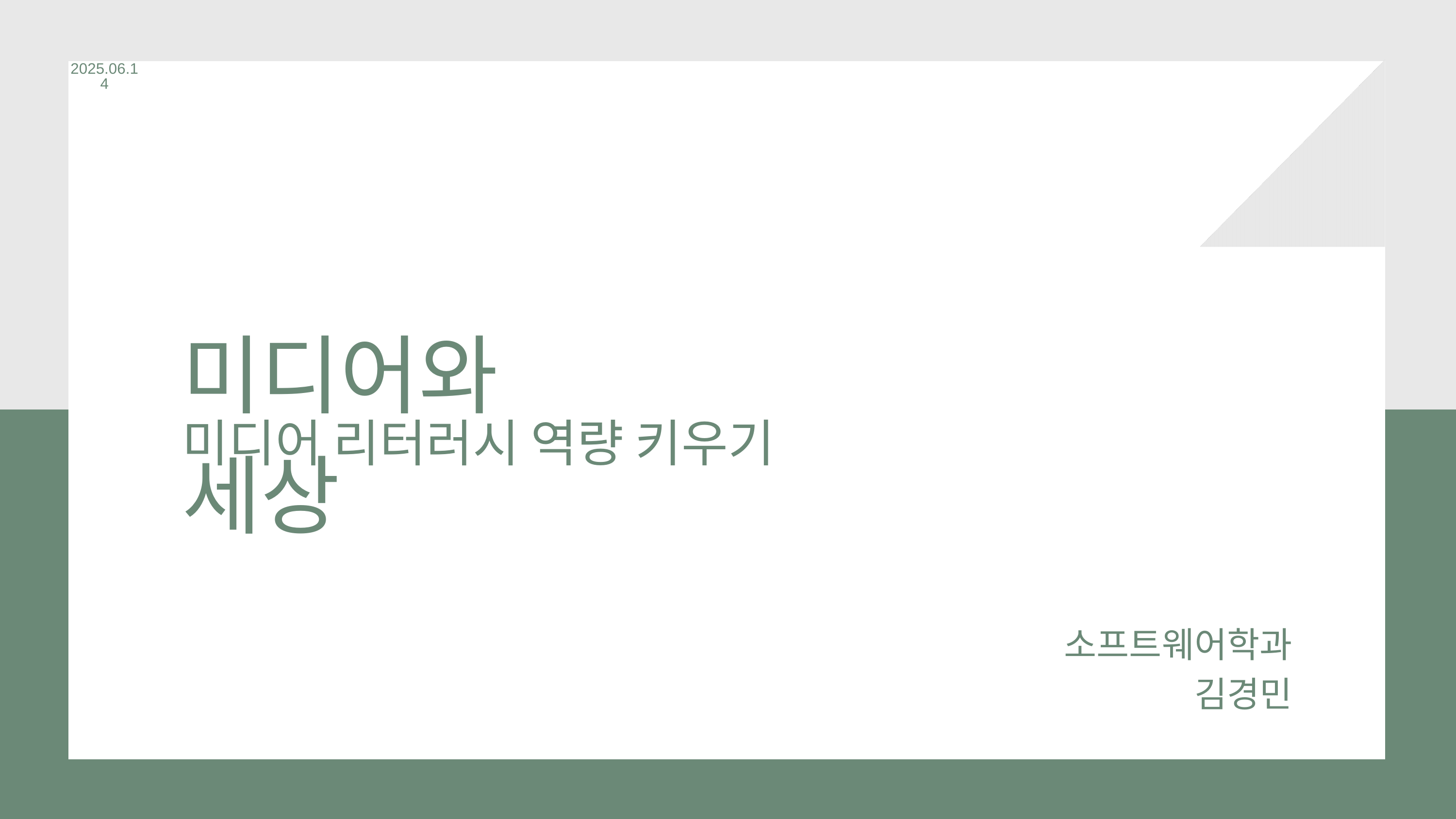

2025.06.14

미디어와 세상
미디어 리터러시 역량 키우기

 소프트웨어학과 김경민